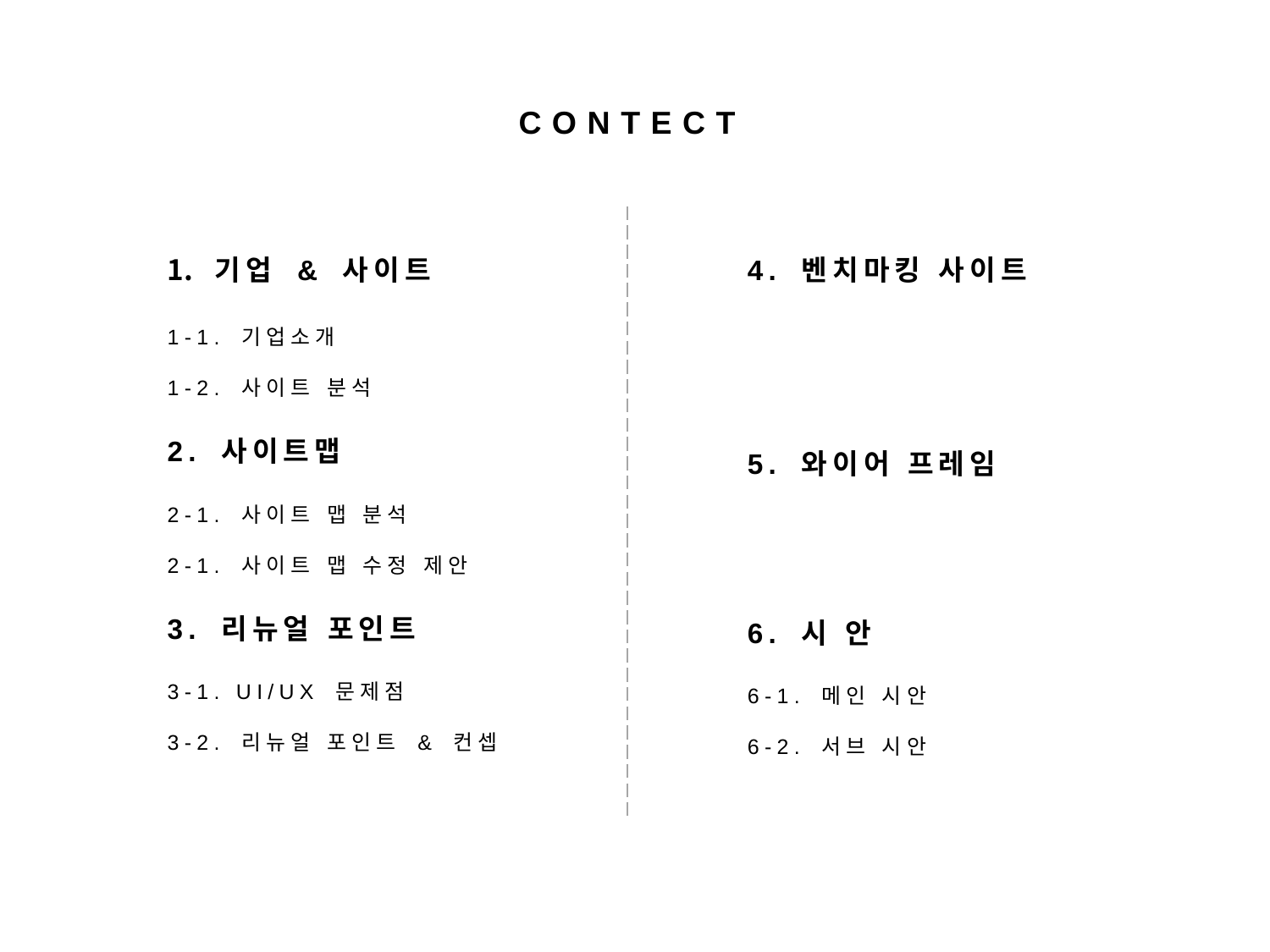

CONTECT
기업 & 사이트

1-1. 기업소개

1-2. 사이트 분석

2. 사이트맵

2-1. 사이트 맵 분석

2-1. 사이트 맵 수정 제안

3. 리뉴얼 포인트

3-1. UI/UX 문제점

3-2. 리뉴얼 포인트 & 컨셉

4. 벤치마킹 사이트

5. 와이어 프레임

6. 시 안

6-1. 메인 시안

6-2. 서브 시안